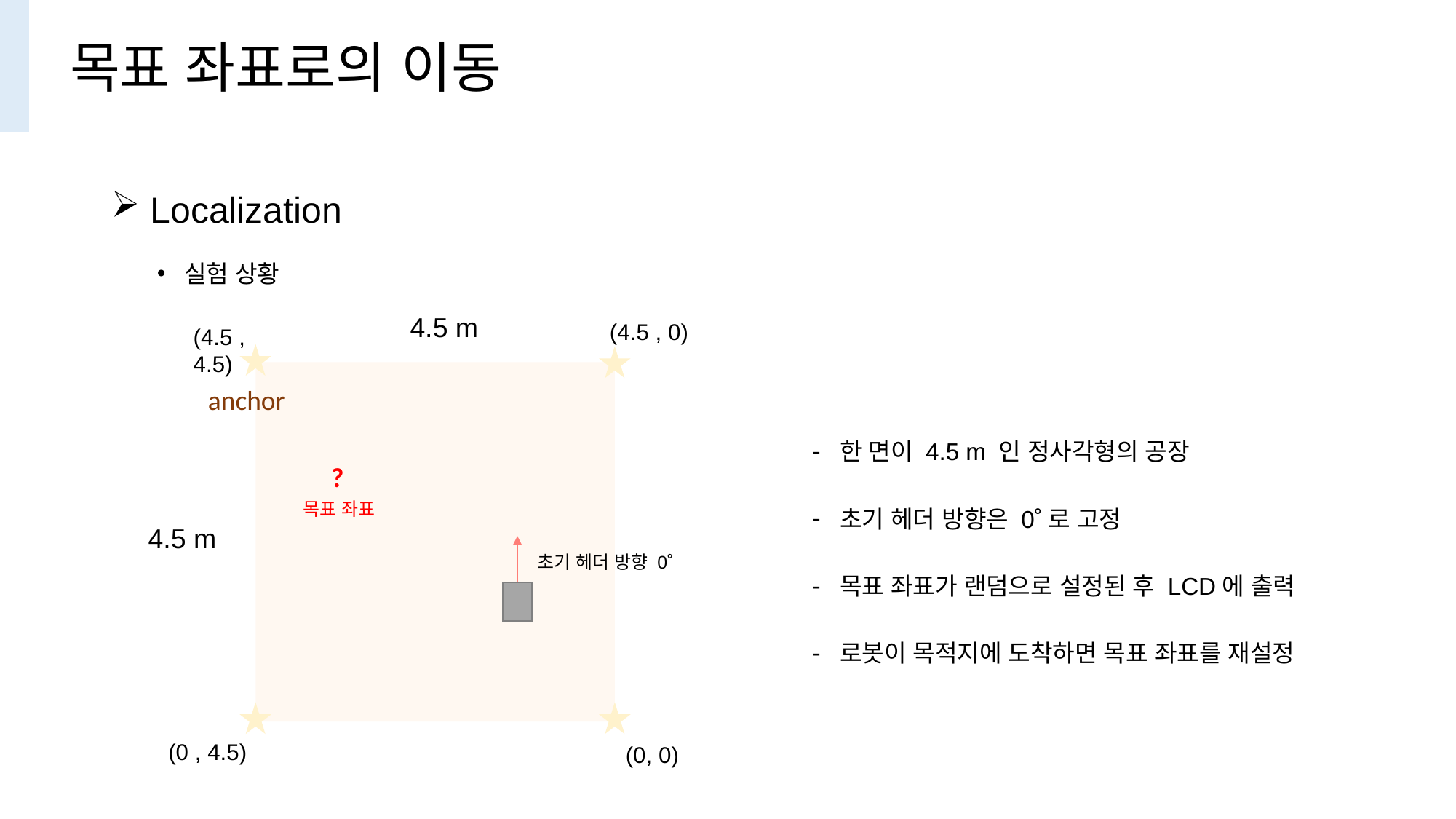

목표 좌표로의 이동

 Localization

실험 상황

4.5 m
(4.5 , 0)
(4.5 , 4.5)

anchor

한 면이 4.5 m 인 정사각형의 공장

초기 헤더 방향은 0˚로 고정

목표 좌표가 랜덤으로 설정된 후 LCD에 출력

로봇이 목적지에 도착하면 목표 좌표를 재설정

?
목표 좌표
4.5 m
초기 헤더 방향 0˚

(0 , 4.5)
(0, 0)